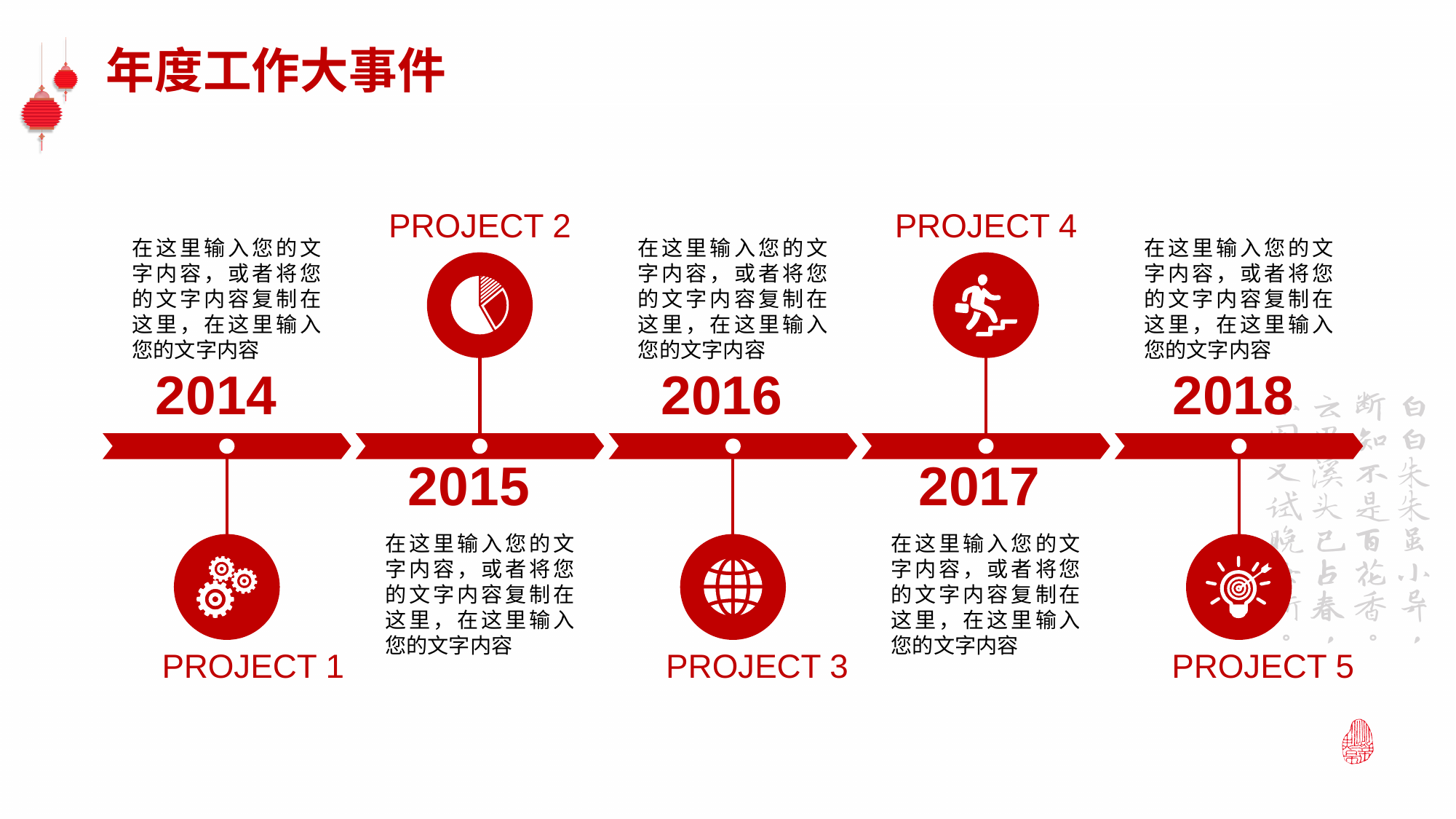

年度工作大事件
PROJECT 2
PROJECT 4
在这里输入您的文字内容，或者将您的文字内容复制在这里，在这里输入您的文字内容
在这里输入您的文字内容，或者将您的文字内容复制在这里，在这里输入您的文字内容
在这里输入您的文字内容，或者将您的文字内容复制在这里，在这里输入您的文字内容

2014
2016
2018

2015
2017

在这里输入您的文字内容，或者将您的文字内容复制在这里，在这里输入您的文字内容
在这里输入您的文字内容，或者将您的文字内容复制在这里，在这里输入您的文字内容

PROJECT 1
PROJECT 3
PROJECT 5